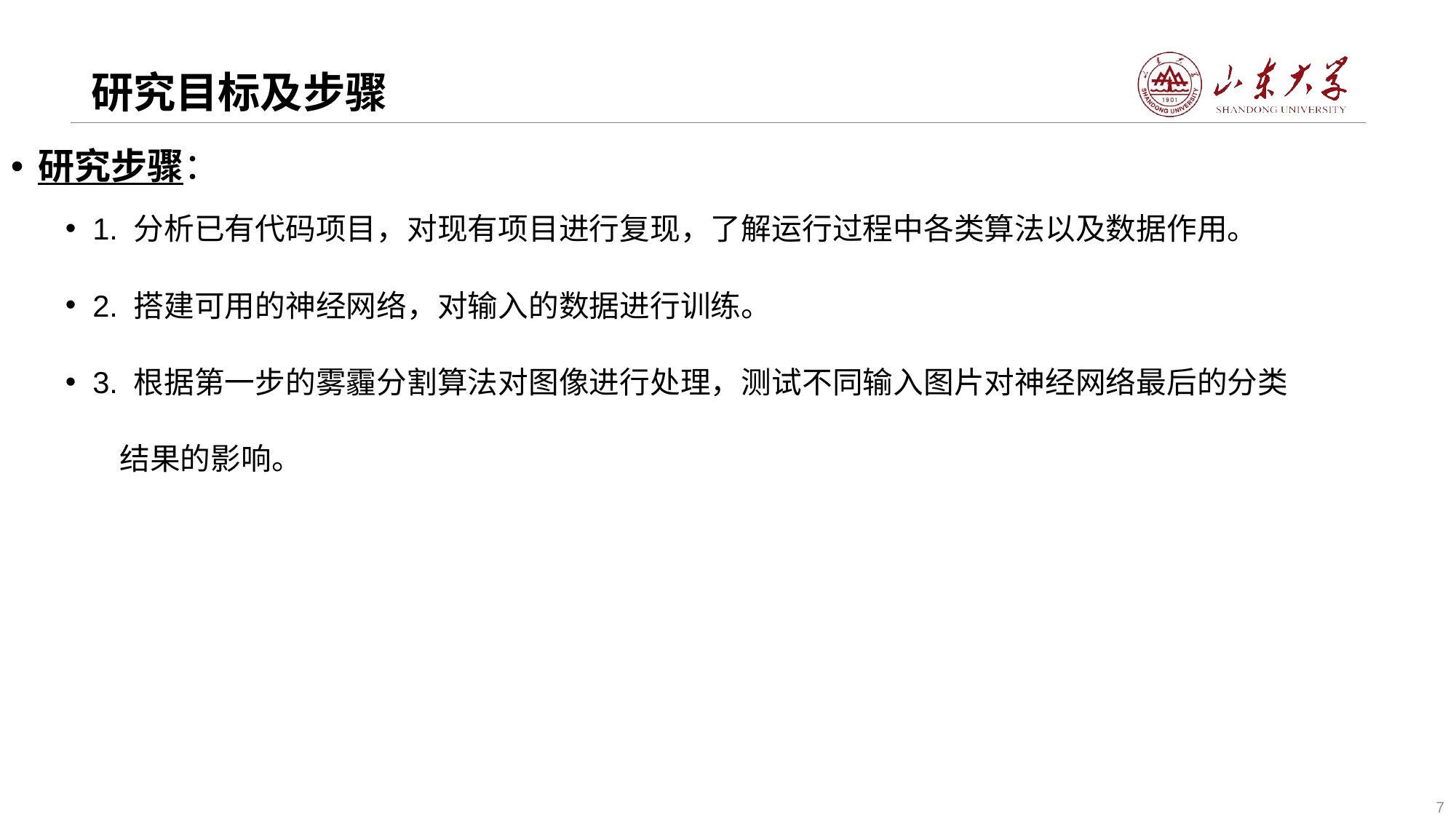

# 研究目标及步骤
研究步骤：
1. 分析已有代码项目，对现有项目进行复现，了解运行过程中各类算法以及数据作用。
2. 搭建可用的神经网络，对输入的数据进行训练。
3. 根据第一步的雾霾分割算法对图像进行处理，测试不同输入图片对神经网络最后的分类
       结果的影响。
7